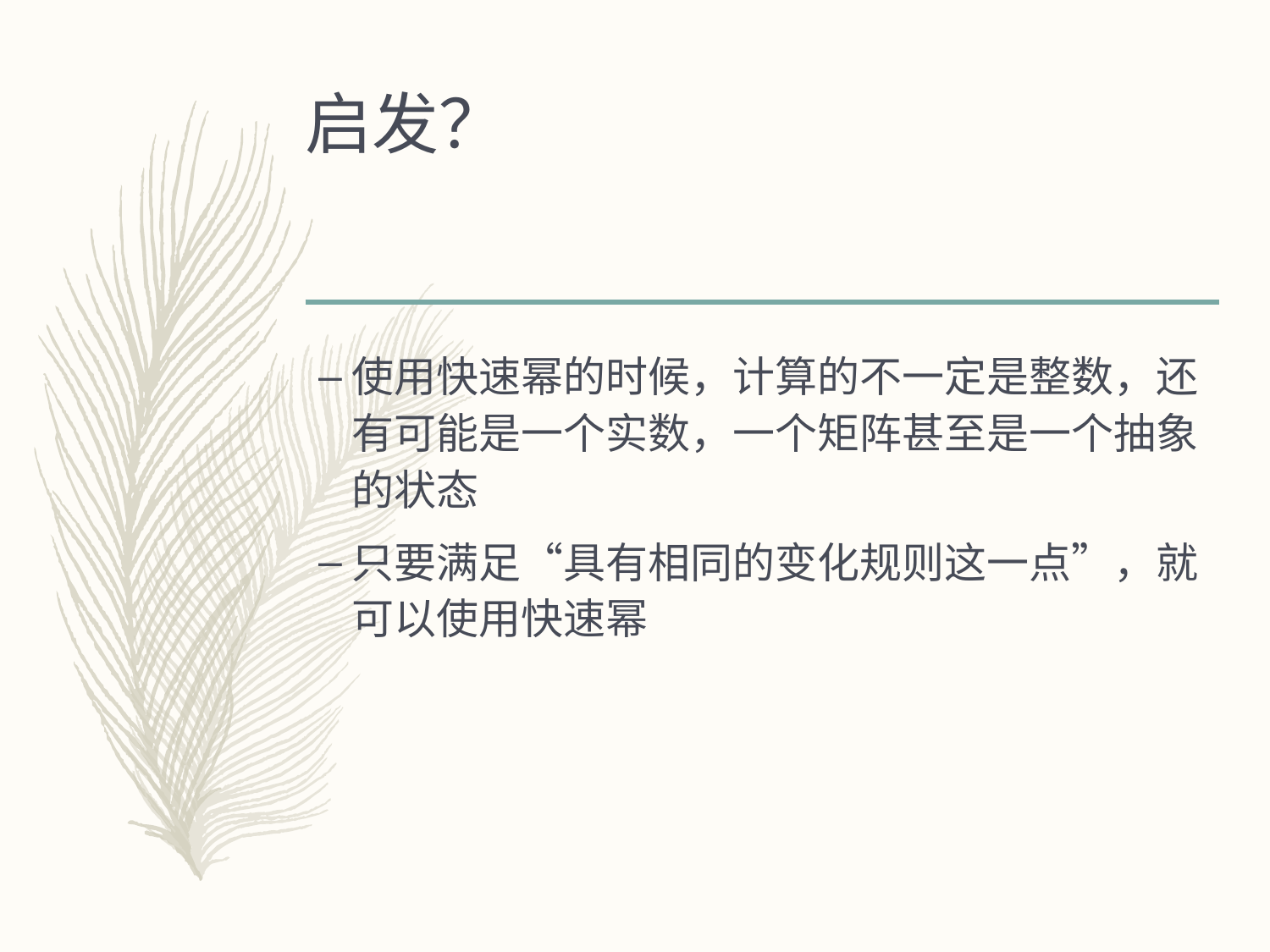

# 启发？
使用快速幂的时候，计算的不一定是整数，还有可能是一个实数，一个矩阵甚至是一个抽象的状态
只要满足“具有相同的变化规则这一点”，就可以使用快速幂